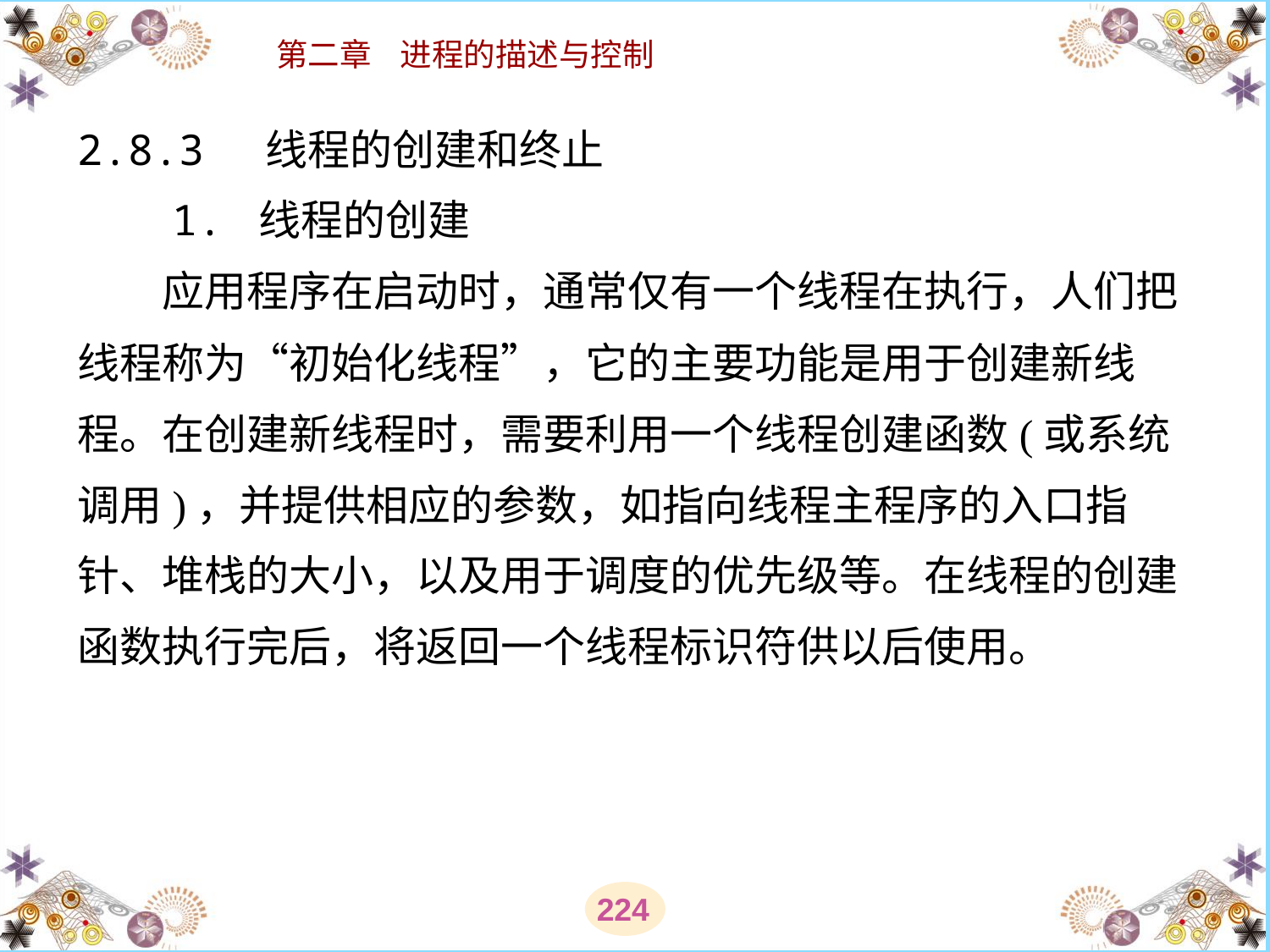

# 2.8.3  线程的创建和终止 　　1. 线程的创建 　　应用程序在启动时，通常仅有一个线程在执行，人们把线程称为“初始化线程”，它的主要功能是用于创建新线程。在创建新线程时，需要利用一个线程创建函数(或系统调用)，并提供相应的参数，如指向线程主程序的入口指针、堆栈的大小，以及用于调度的优先级等。在线程的创建函数执行完后，将返回一个线程标识符供以后使用。